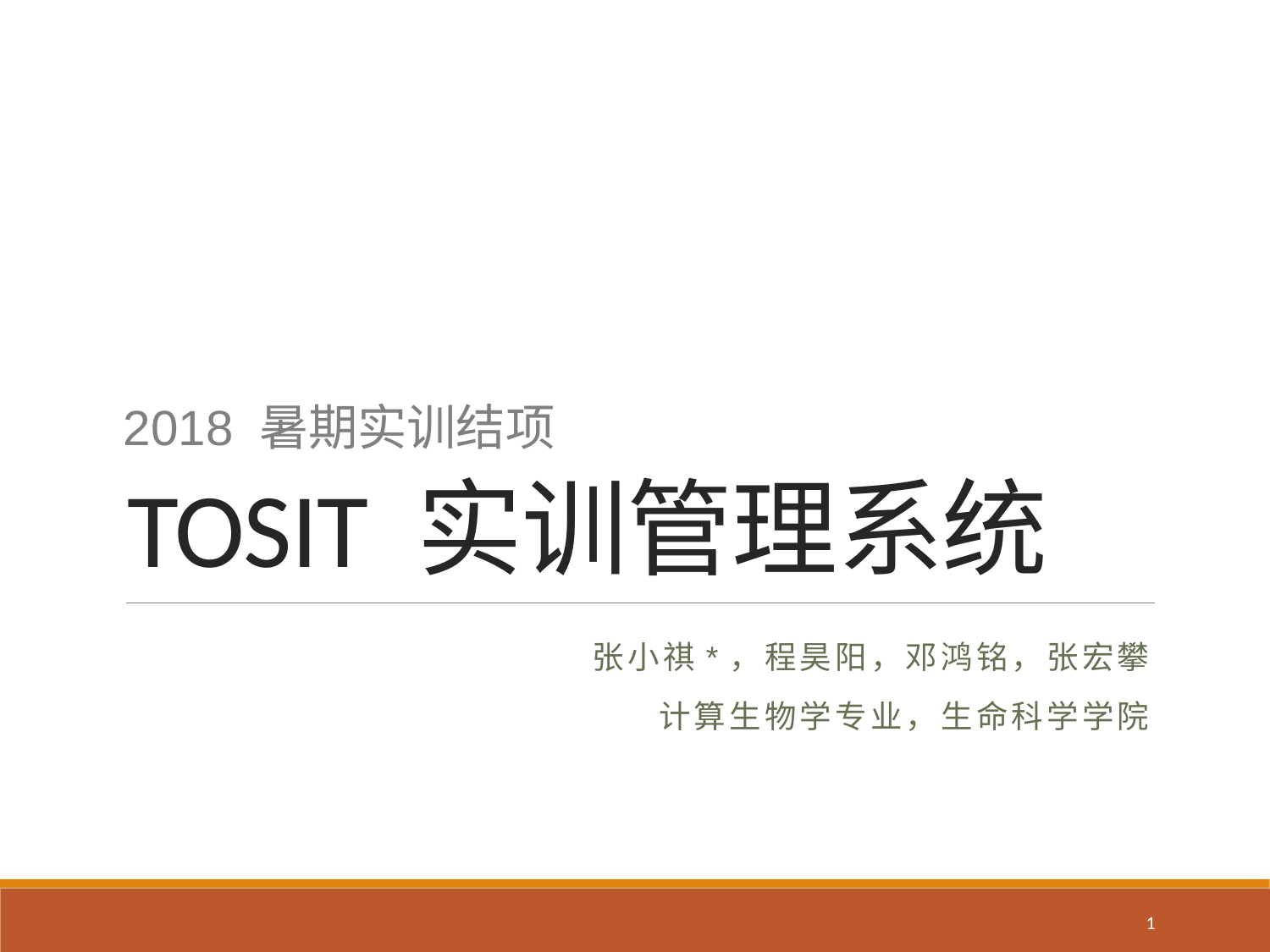

# TOSIT 实训管理系统
2018 暑期实训结项
张小祺*，程昊阳，邓鸿铭，张宏攀
计算生物学专业，生命科学学院
1